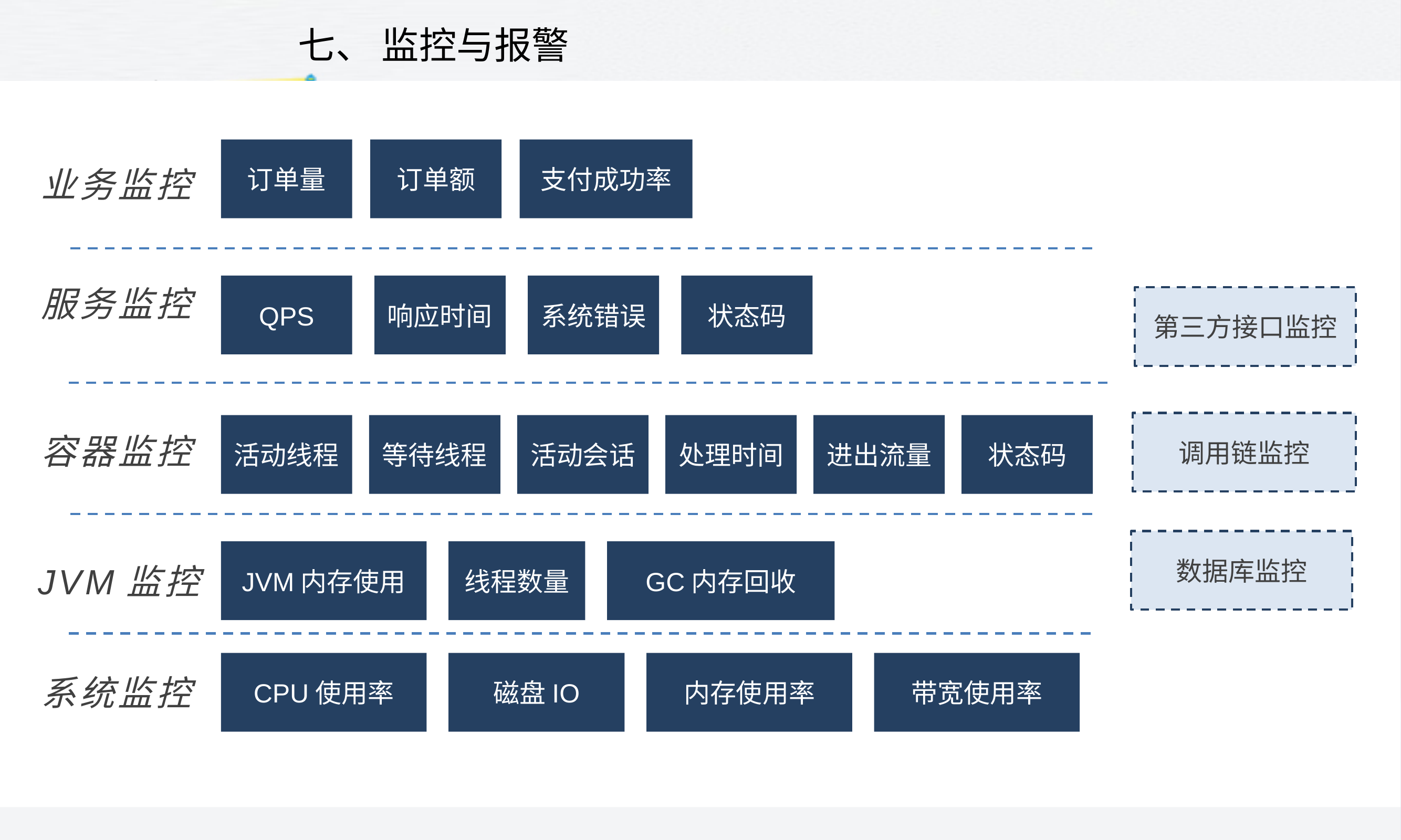

# 七、 监控与报警
订单量
订单额
支付成功率
业务监控
QPS
响应时间
系统错误
状态码
服务监控
第三方接口监控
调用链监控
活动线程
等待线程
活动会话
处理时间
进出流量
状态码
容器监控
数据库监控
JVM内存使用
线程数量
GC内存回收
JVM监控
CPU使用率
磁盘IO
内存使用率
带宽使用率
系统监控